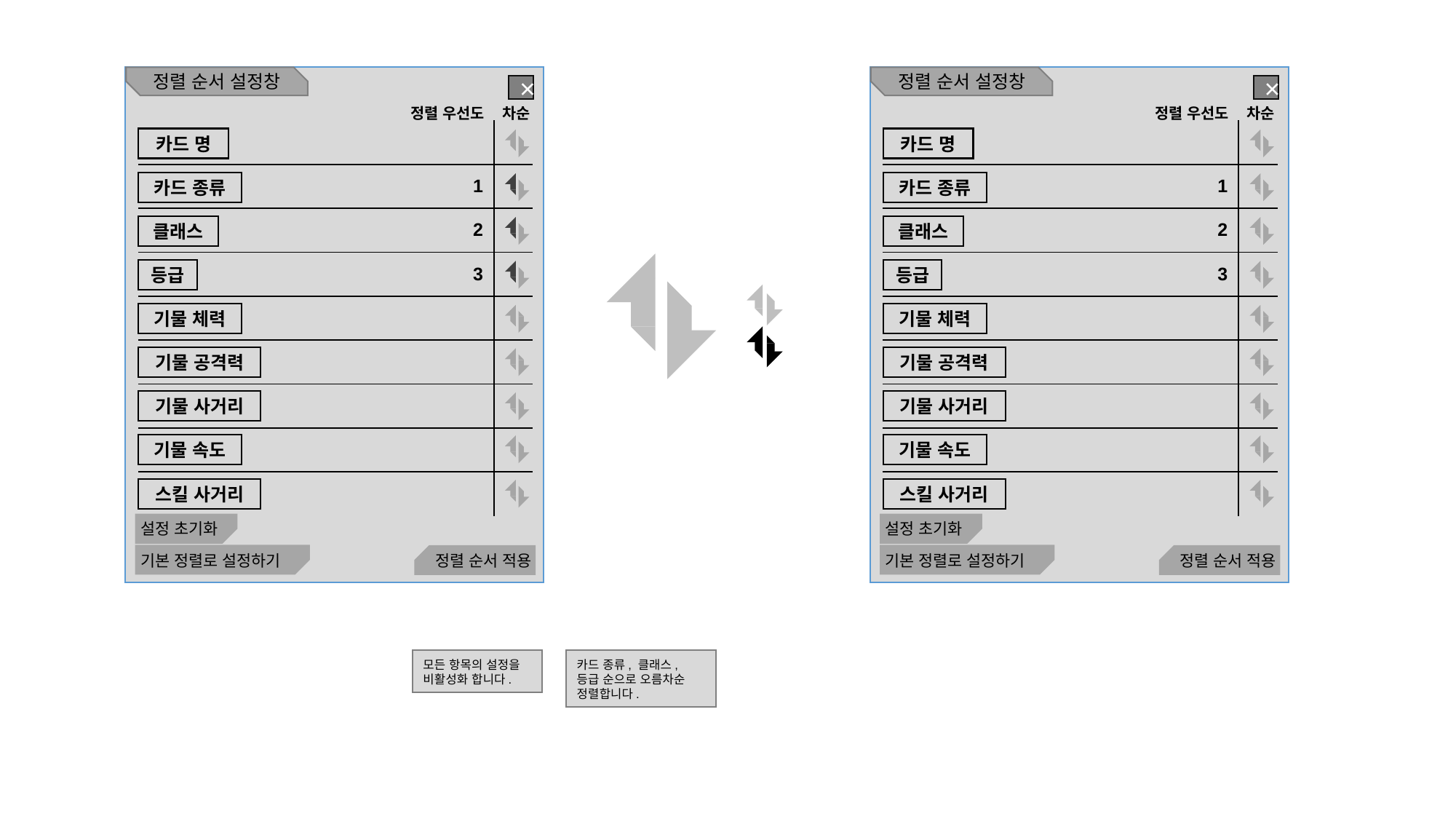

정렬 순서 설정창

정렬 순서 설정창
×
×
정렬 우선도
차순
정렬 우선도
차순
|  |  |
| --- | --- |
| 1 |  |
| 2 |  |
| 3 |  |
|  |  |
|  |  |
|  |  |
|  |  |
|  |  |
|  |  |
| --- | --- |
| 1 |  |
| 2 |  |
| 3 |  |
|  |  |
|  |  |
|  |  |
|  |  |
|  |  |
카드 명
카드 명

카드 종류
카드 종류

클래스
클래스

등급
등급

기물 체력
기물 체력

기물 공격력
기물 공격력

기물 사거리
기물 사거리

기물 속도
기물 속도

스킬 사거리
스킬 사거리

설정 초기화

설정 초기화

정렬 순서 적용

정렬 순서 적용

기본 정렬로 설정하기
기본 정렬로 설정하기

모든 항목의 설정을
비활성화 합니다.

카드 종류, 클래스,
등급 순으로 오름차순 정렬합니다.